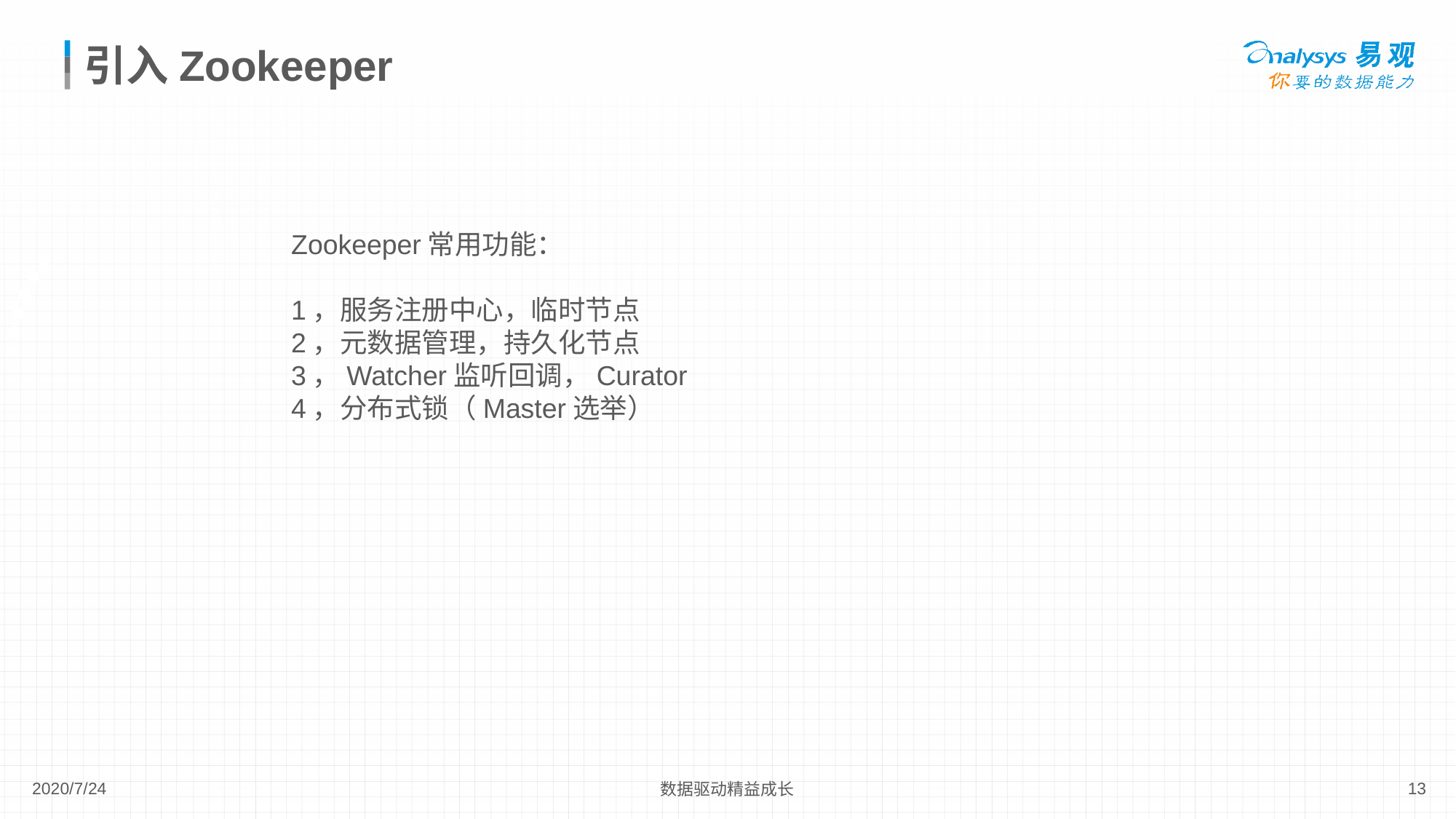

引入Zookeeper
Zookeeper常用功能：

1，服务注册中心，临时节点
2，元数据管理，持久化节点
3，Watcher监听回调，Curator
4，分布式锁（Master选举）